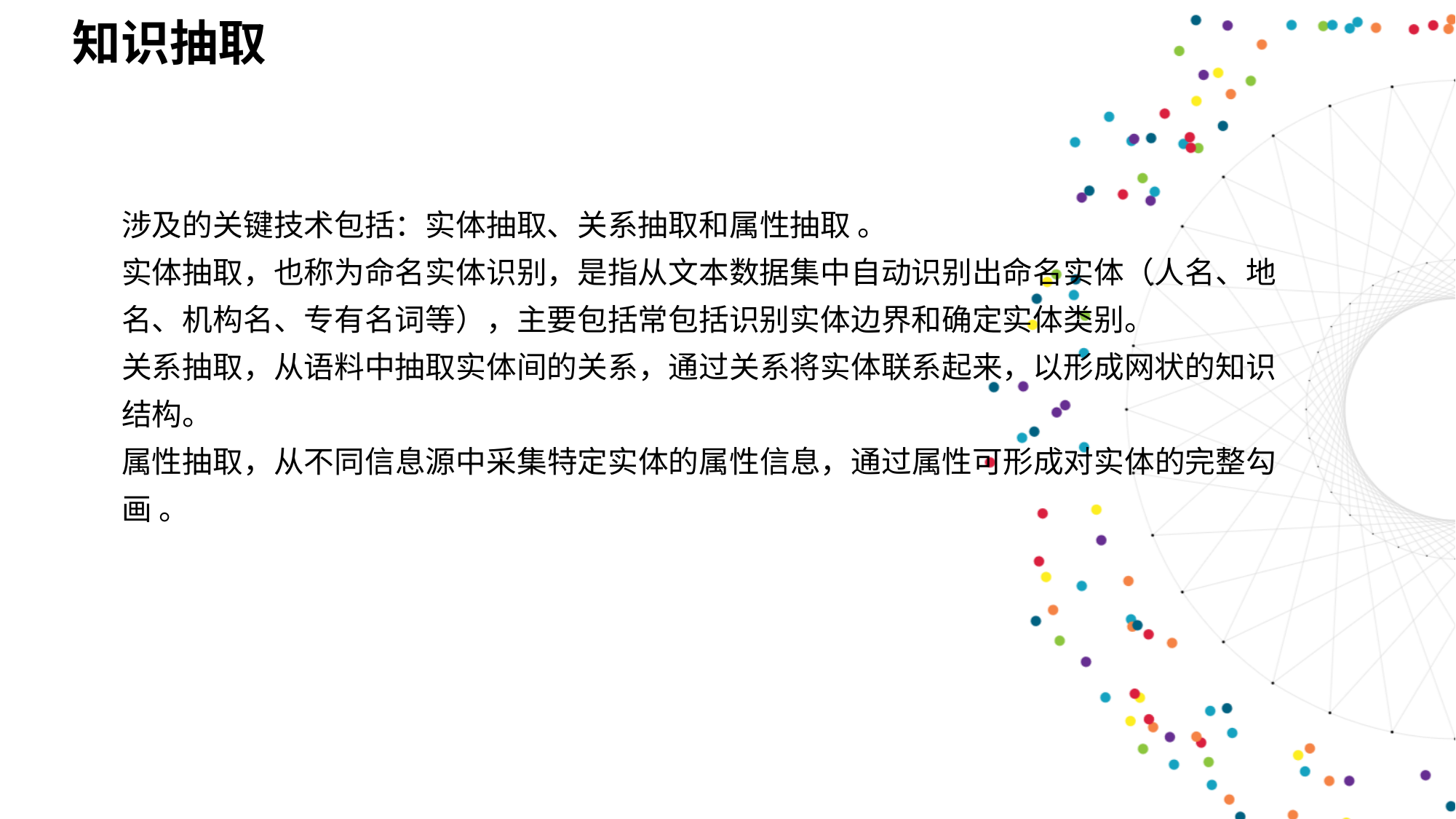

知识抽取

涉及的关键技术包括：实体抽取、关系抽取和属性抽取 。
实体抽取，也称为命名实体识别，是指从文本数据集中自动识别出命名实体（人名、地名、机构名、专有名词等），主要包括常包括识别实体边界和确定实体类别。
关系抽取，从语料中抽取实体间的关系，通过关系将实体联系起来，以形成网状的知识结构。
属性抽取，从不同信息源中采集特定实体的属性信息，通过属性可形成对实体的完整勾画 。